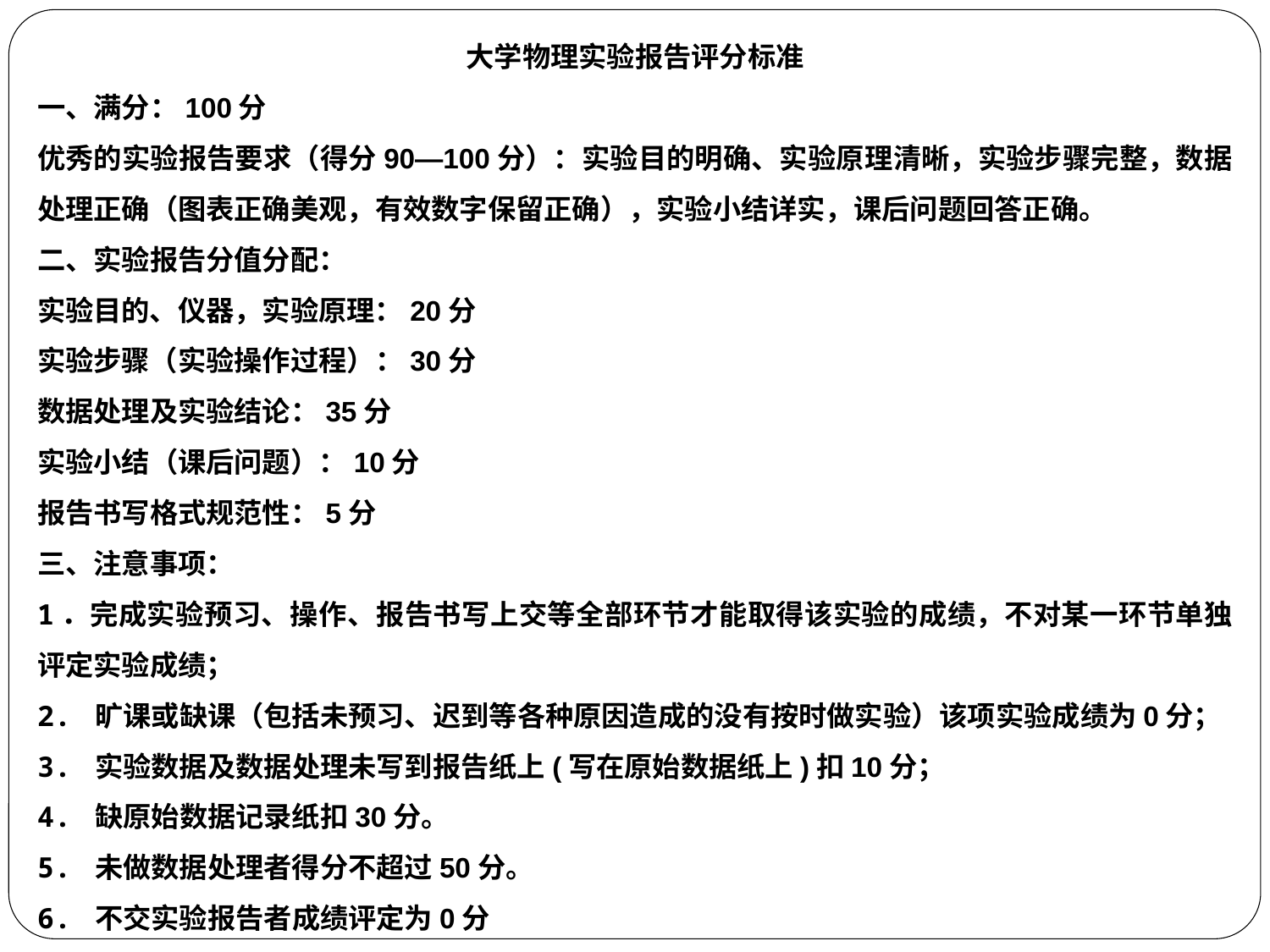

大学物理实验报告评分标准
一、满分：100分
优秀的实验报告要求（得分90—100分）：实验目的明确、实验原理清晰，实验步骤完整，数据处理正确（图表正确美观，有效数字保留正确），实验小结详实，课后问题回答正确。
二、实验报告分值分配：
实验目的、仪器，实验原理：20分
实验步骤（实验操作过程）：30分
数据处理及实验结论：35分
实验小结（课后问题）：10分
报告书写格式规范性：5分
三、注意事项：
1．完成实验预习、操作、报告书写上交等全部环节才能取得该实验的成绩，不对某一环节单独评定实验成绩；
2. 旷课或缺课（包括未预习、迟到等各种原因造成的没有按时做实验）该项实验成绩为0分；
3. 实验数据及数据处理未写到报告纸上(写在原始数据纸上)扣10分；
4. 缺原始数据记录纸扣30分。
5. 未做数据处理者得分不超过50分。
6. 不交实验报告者成绩评定为0分